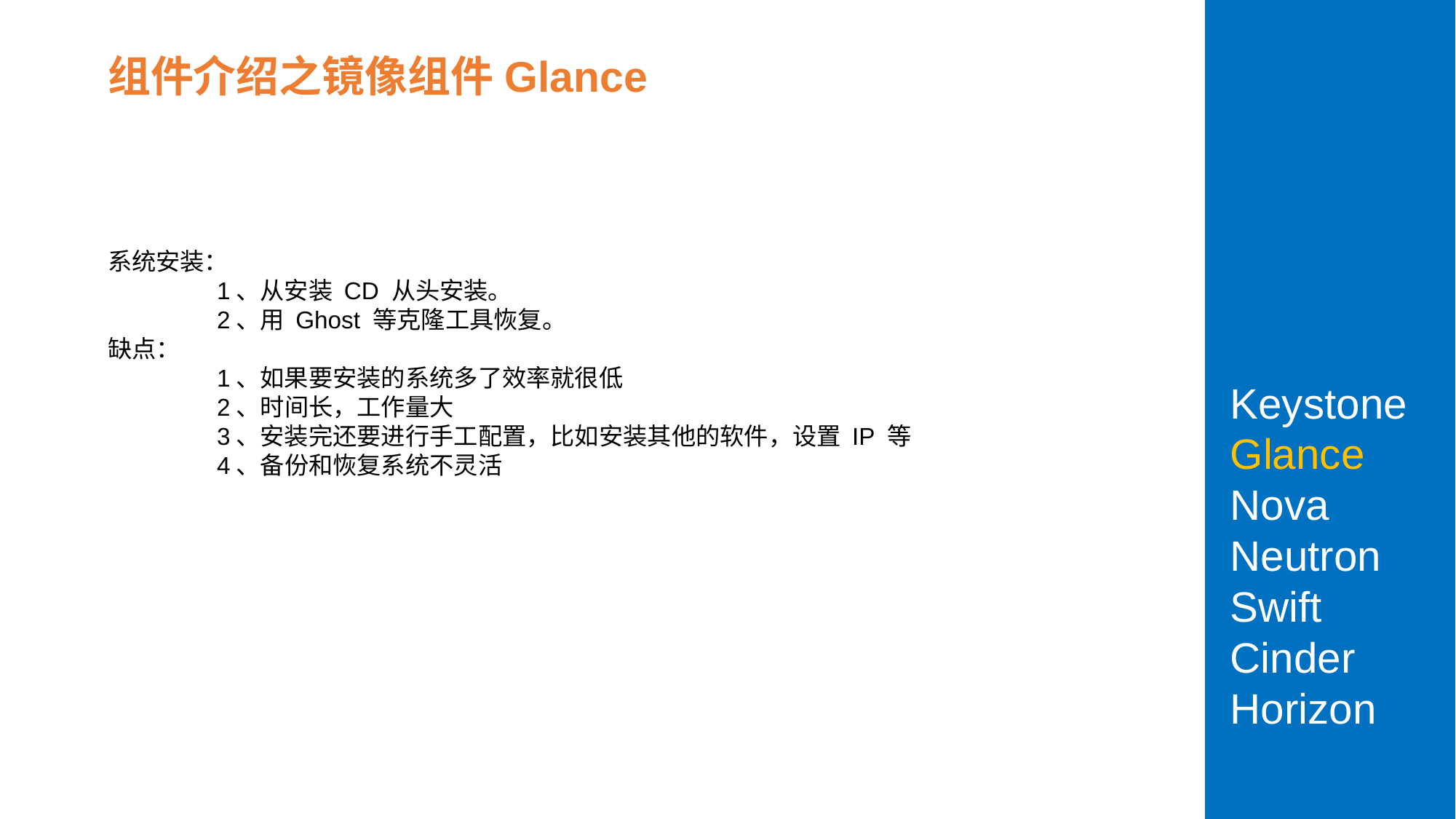

组件介绍之镜像组件Glance
# Keystone Glance Nova Neutron Swift Cinder Horizon
系统安装：
	1、从安装 CD 从头安装。
	2、用 Ghost 等克隆工具恢复。
缺点：
	1、如果要安装的系统多了效率就很低
	2、时间长，工作量大
	3、安装完还要进行手工配置，比如安装其他的软件，设置 IP 等
	4、备份和恢复系统不灵活